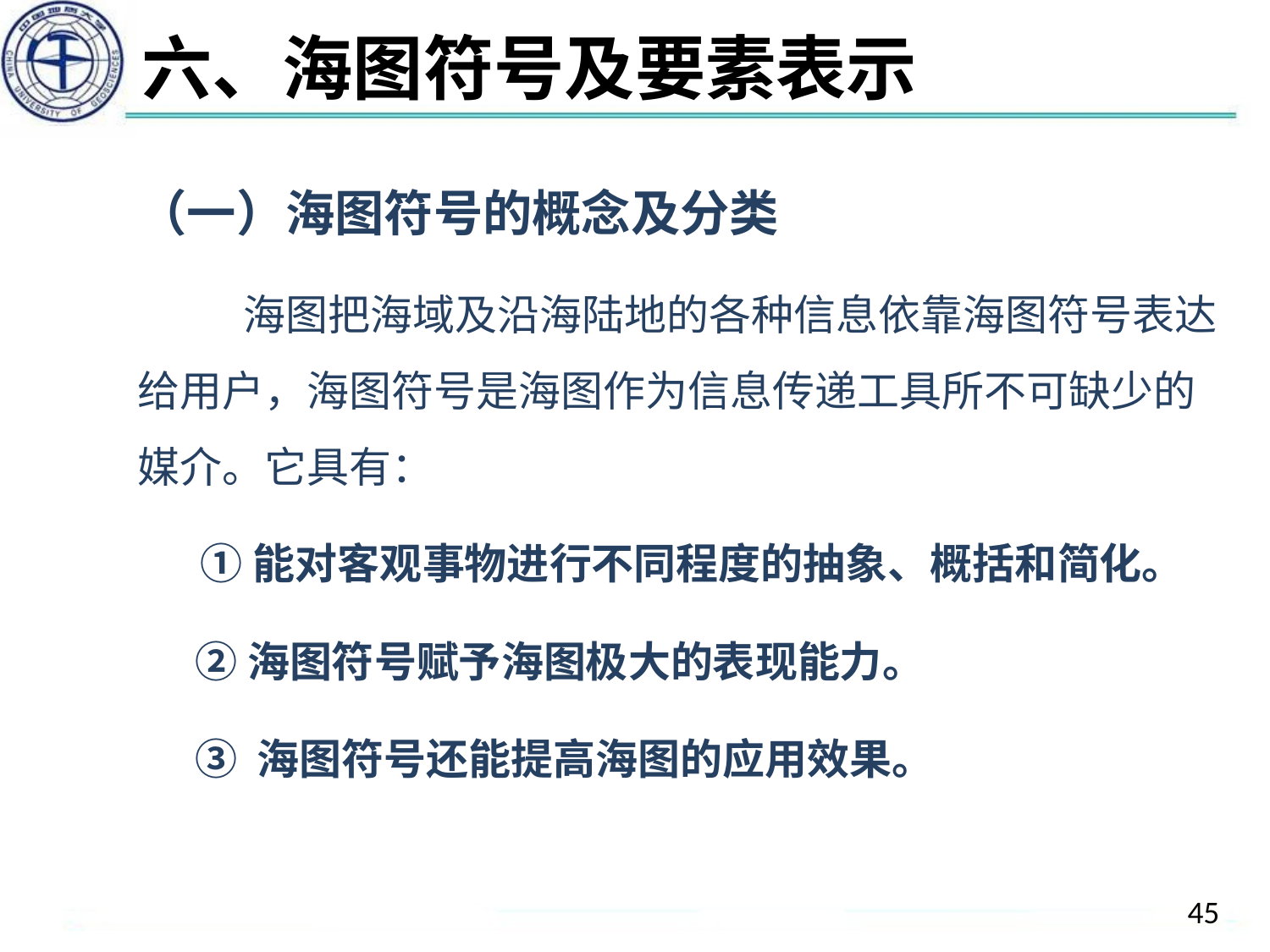

# 六、海图符号及要素表示
（一）海图符号的概念及分类
          海图把海域及沿海陆地的各种信息依靠海图符号表达给用户，海图符号是海图作为信息传递工具所不可缺少的媒介。它具有：
 	①能对客观事物进行不同程度的抽象、概括和简化。
      ②海图符号赋予海图极大的表现能力。
      ③ 海图符号还能提高海图的应用效果。